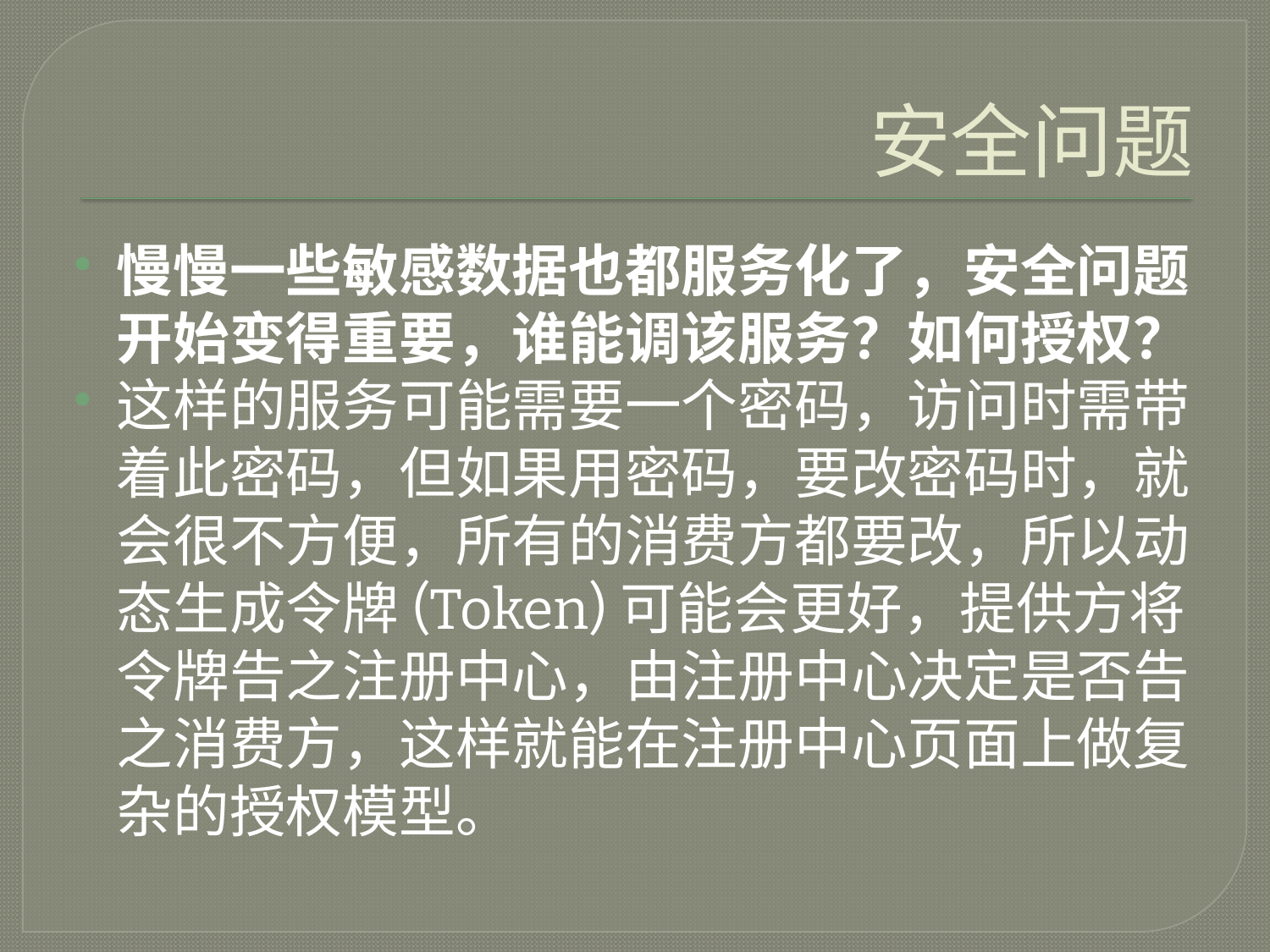

# 安全问题
慢慢一些敏感数据也都服务化了，安全问题开始变得重要，谁能调该服务？如何授权？
这样的服务可能需要一个密码，访问时需带着此密码，但如果用密码，要改密码时，就会很不方便，所有的消费方都要改，所以动态生成令牌(Token)可能会更好，提供方将令牌告之注册中心，由注册中心决定是否告之消费方，这样就能在注册中心页面上做复杂的授权模型。